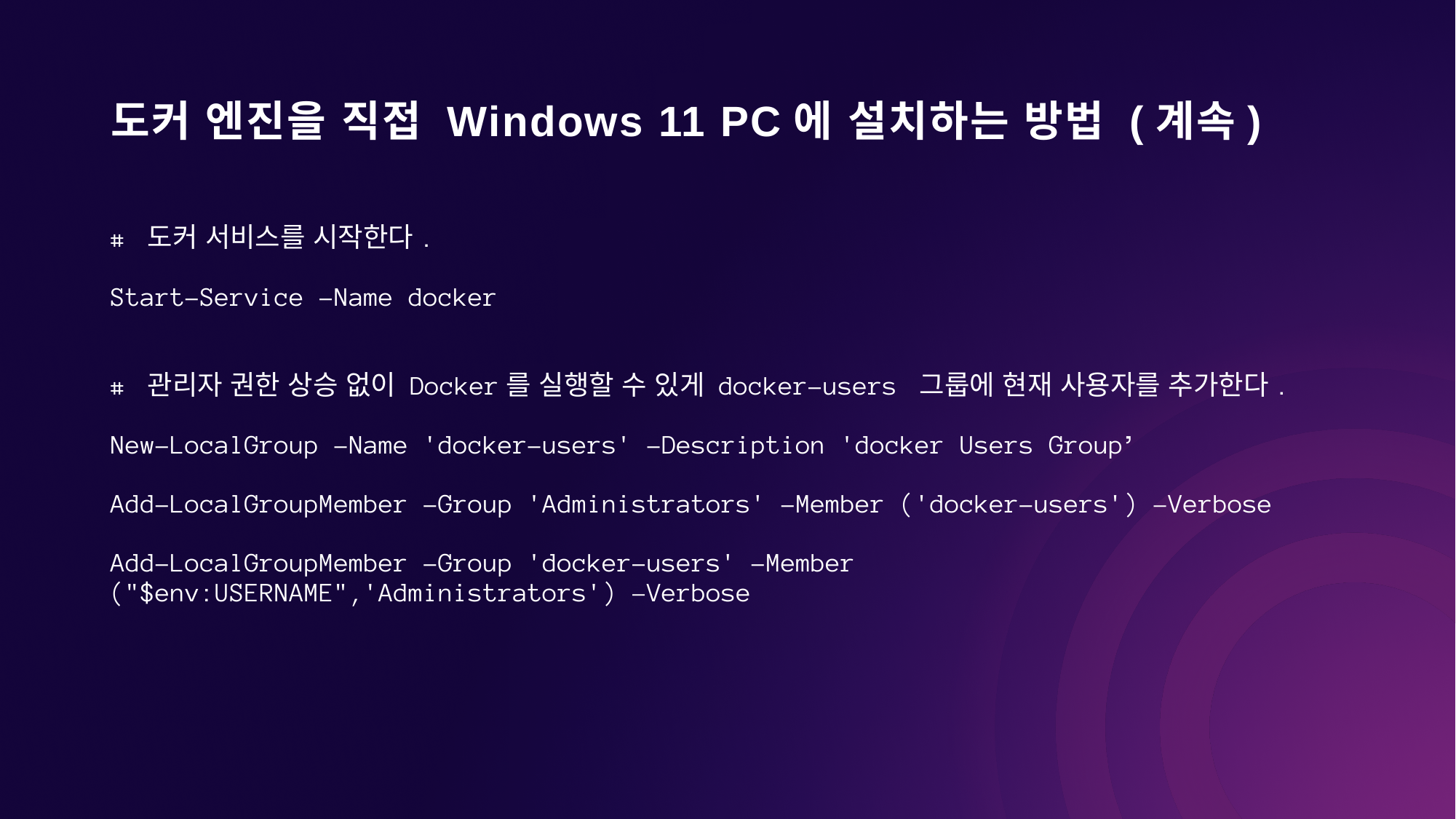

# 도커 엔진을 직접 Windows 11 PC에 설치하는 방법 (계속)
# 도커 서비스를 시작한다. Start-Service -Name docker

# 관리자 권한 상승 없이 Docker를 실행할 수 있게 docker-users 그룹에 현재 사용자를 추가한다. New-LocalGroup -Name 'docker-users' -Description 'docker Users Group’ Add-LocalGroupMember -Group 'Administrators' -Member ('docker-users') –Verbose Add-LocalGroupMember -Group 'docker-users' -Member ("$env:USERNAME",'Administrators') –Verbose